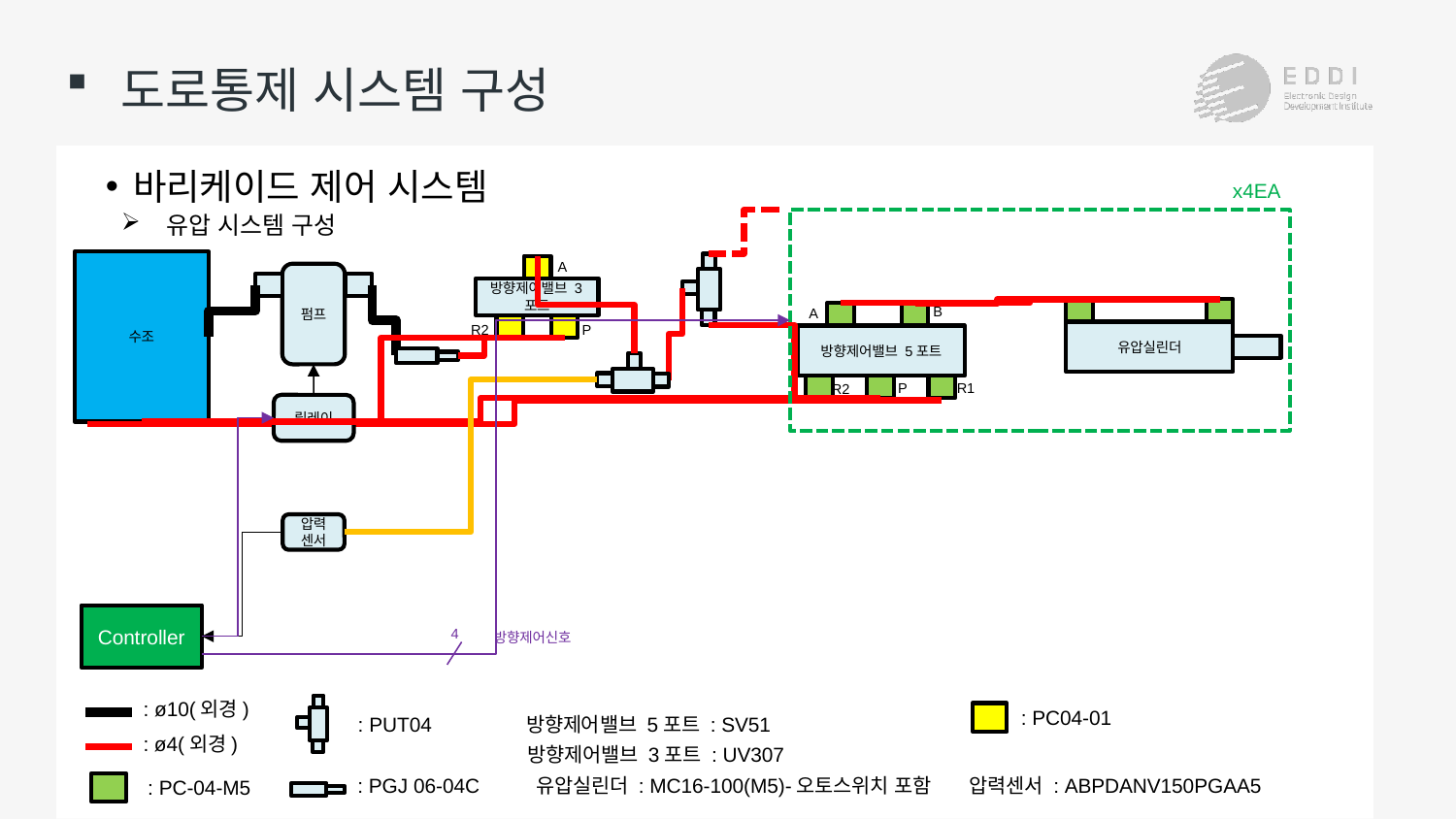

# 도로통제 시스템 구성
바리케이드 제어 시스템
x4EA
유압 시스템 구성

A

방향제어밸브 3포트

R2
P
수조

펌프

B
A

유압실린더

방향제어밸브 5포트

P
R1
R2
릴레이
압력
센서
Controller
4
방향제어신호
: ø10(외경)

: PC04-01

: PUT04
방향제어밸브 5포트 : SV51
: ø4(외경)
방향제어밸브 3포트 : UV307
유압실린더 : MC16-100(M5)-오토스위치 포함
압력센서 : ABPDANV150PGAA5
: PGJ 06-04C
: PC-04-M5